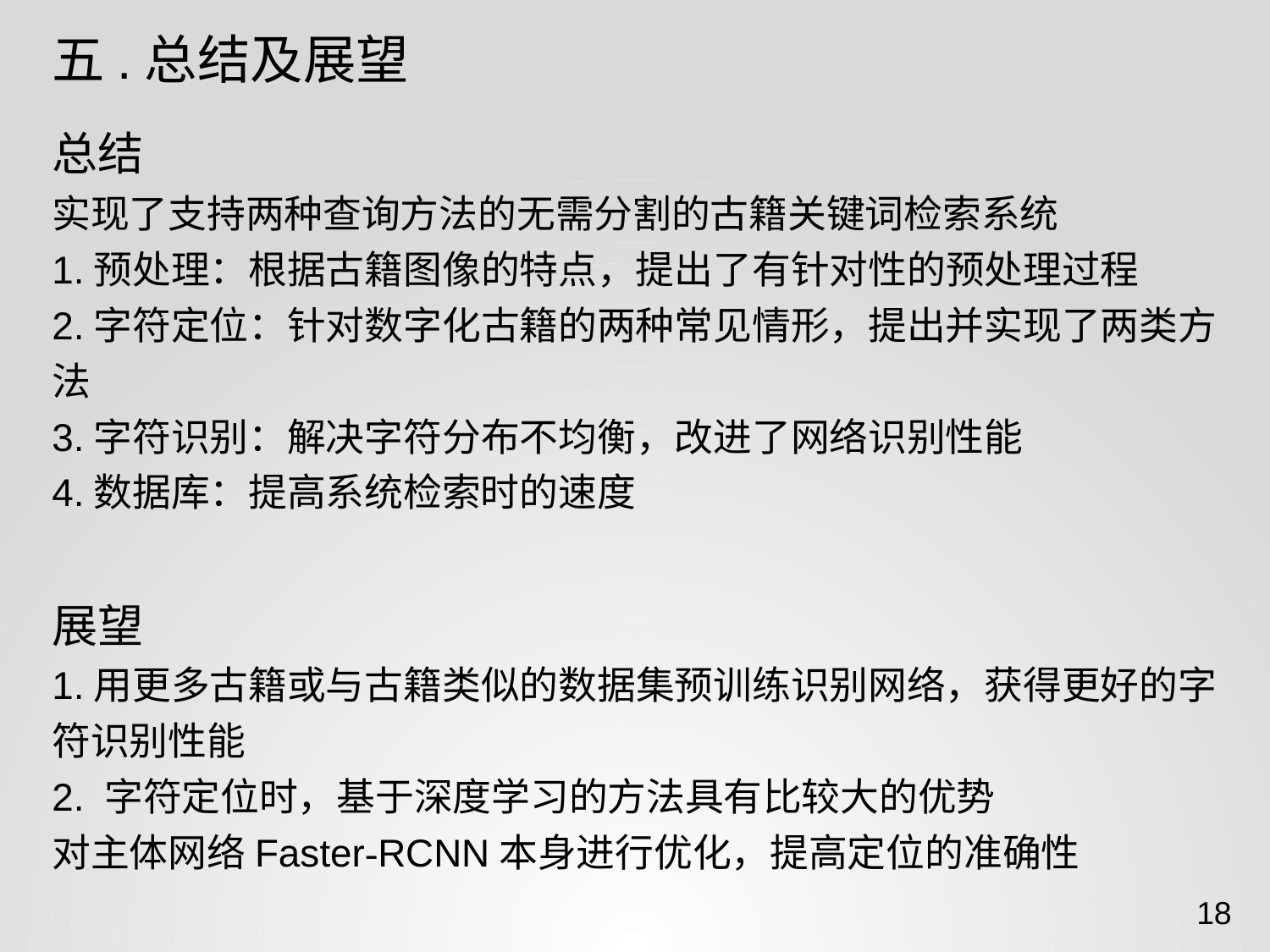

五.总结及展望

总结
实现了支持两种查询方法的无需分割的古籍关键词检索系统
1.预处理：根据古籍图像的特点，提出了有针对性的预处理过程
2.字符定位：针对数字化古籍的两种常见情形，提出并实现了两类方法
3.字符识别：解决字符分布不均衡，改进了网络识别性能
4.数据库：提高系统检索时的速度

展望
1.用更多古籍或与古籍类似的数据集预训练识别网络，获得更好的字符识别性能
2. 字符定位时，基于深度学习的方法具有比较大的优势
对主体网络Faster-RCNN本身进行优化，提高定位的准确性
18